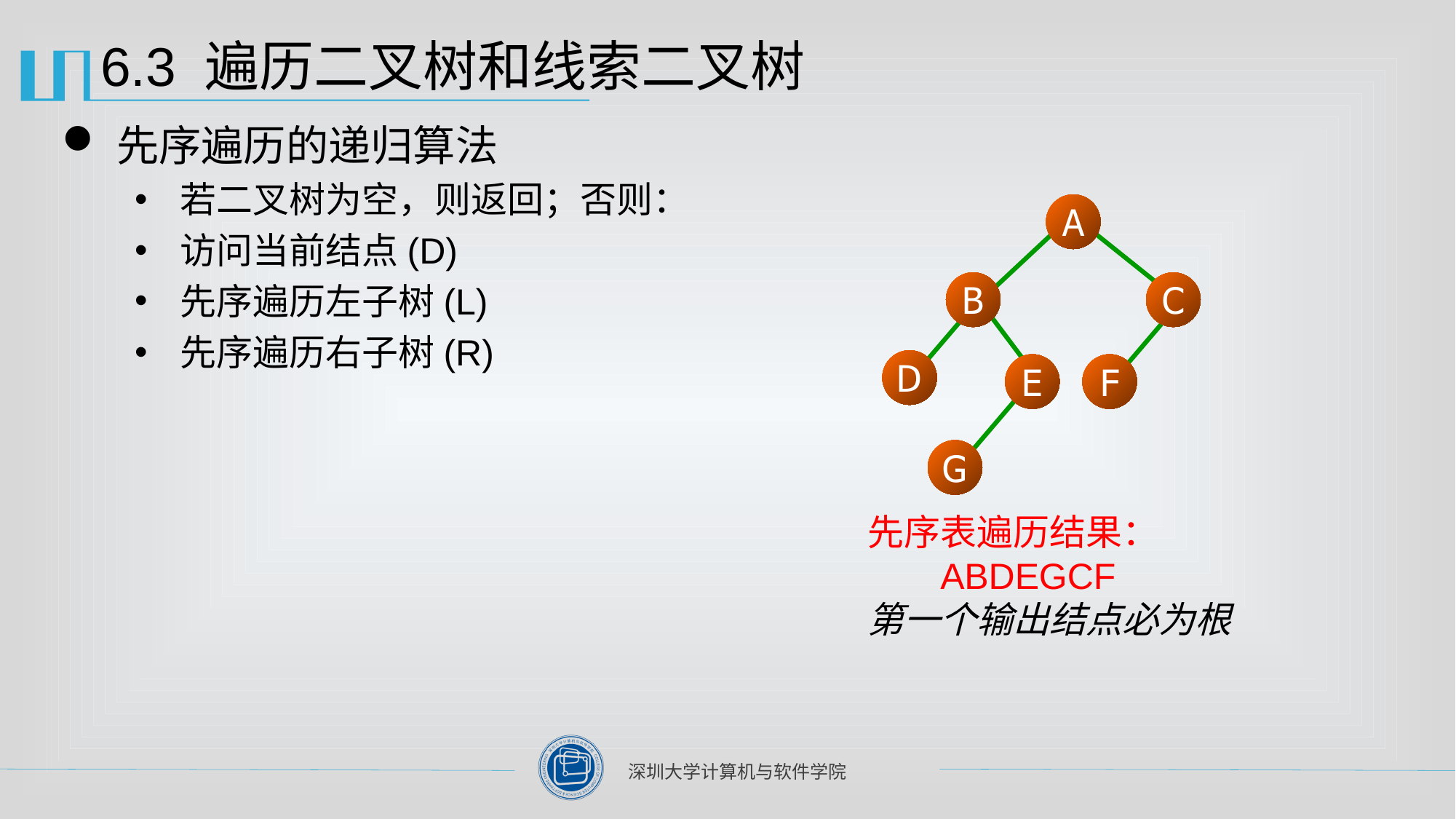

# 6.3 遍历二叉树和线索二叉树
先序遍历的递归算法
若二叉树为空，则返回；否则：
访问当前结点(D)
先序遍历左子树(L)
先序遍历右子树(R)

A

B
C

D
E
F

G
先序表遍历结果：ABDEGCF
第一个输出结点必为根
30